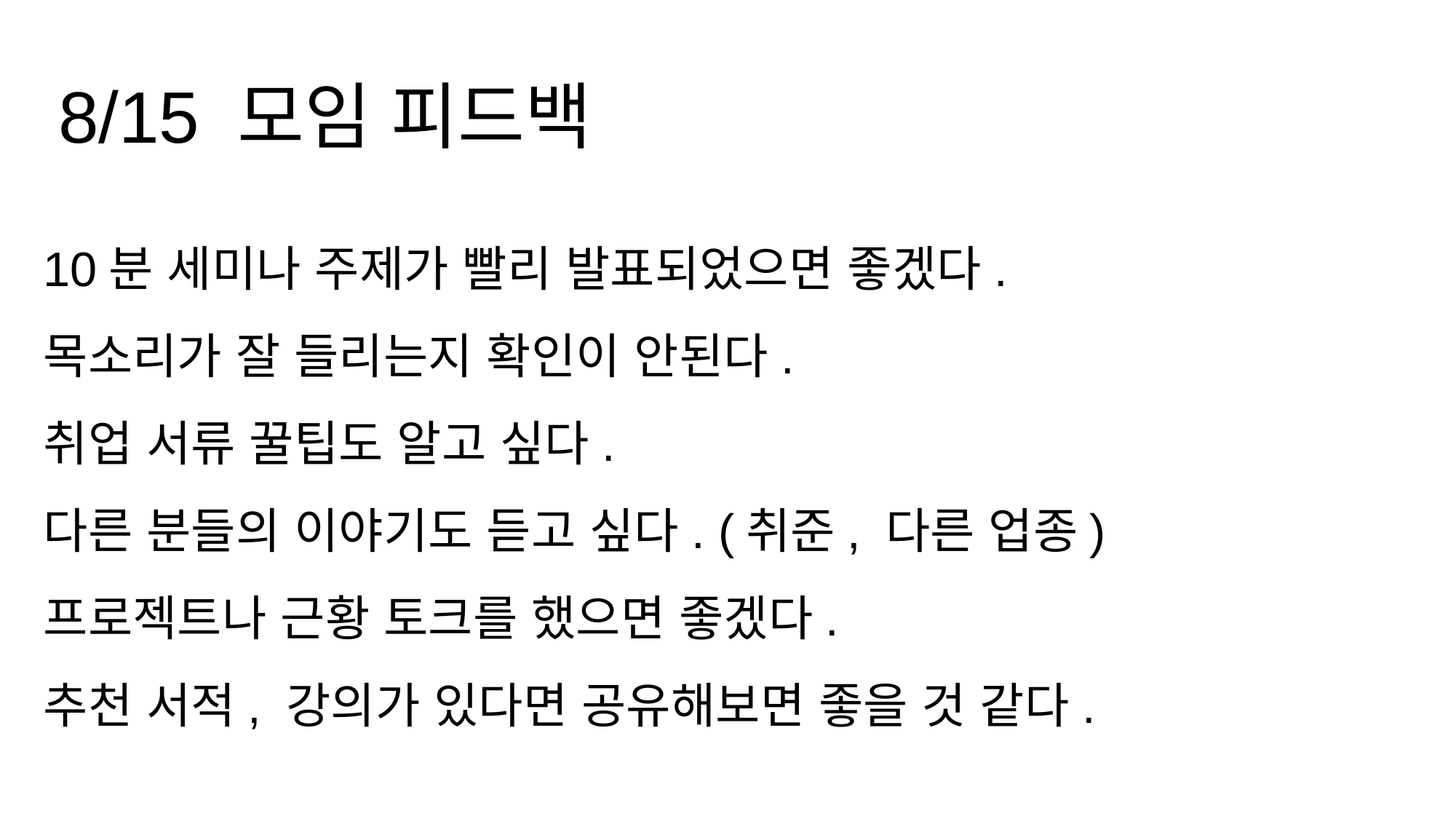

8/15 모임 피드백
10분 세미나 주제가 빨리 발표되었으면 좋겠다.
목소리가 잘 들리는지 확인이 안된다.
취업 서류 꿀팁도 알고 싶다.
다른 분들의 이야기도 듣고 싶다. (취준, 다른 업종)
프로젝트나 근황 토크를 했으면 좋겠다.
추천 서적, 강의가 있다면 공유해보면 좋을 것 같다.